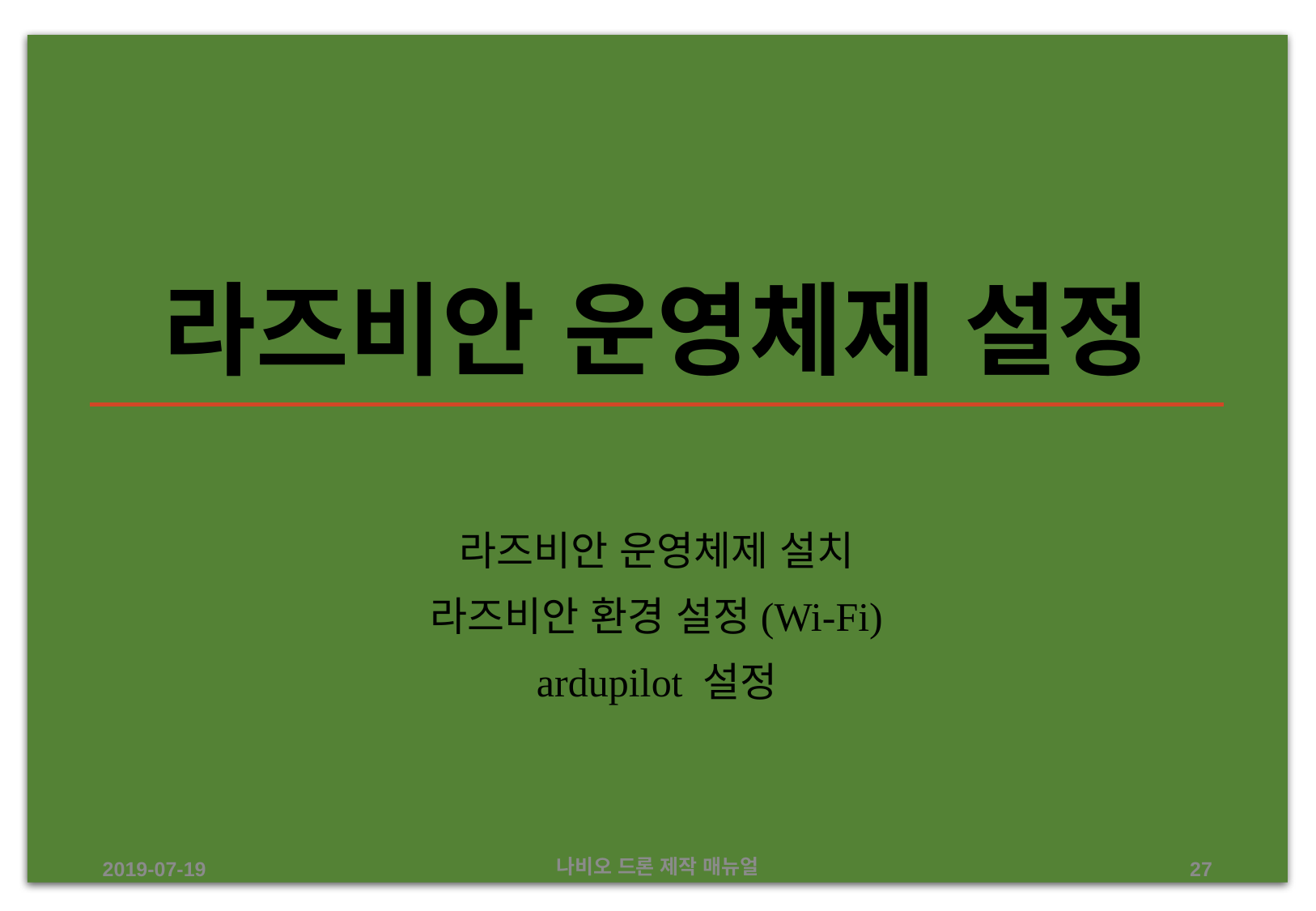

# 라즈비안 운영체제 설정
라즈비안 운영체제 설치
라즈비안 환경 설정(Wi-Fi)
ardupilot 설정
2019-07-19
나비오 드론 제작 매뉴얼
27